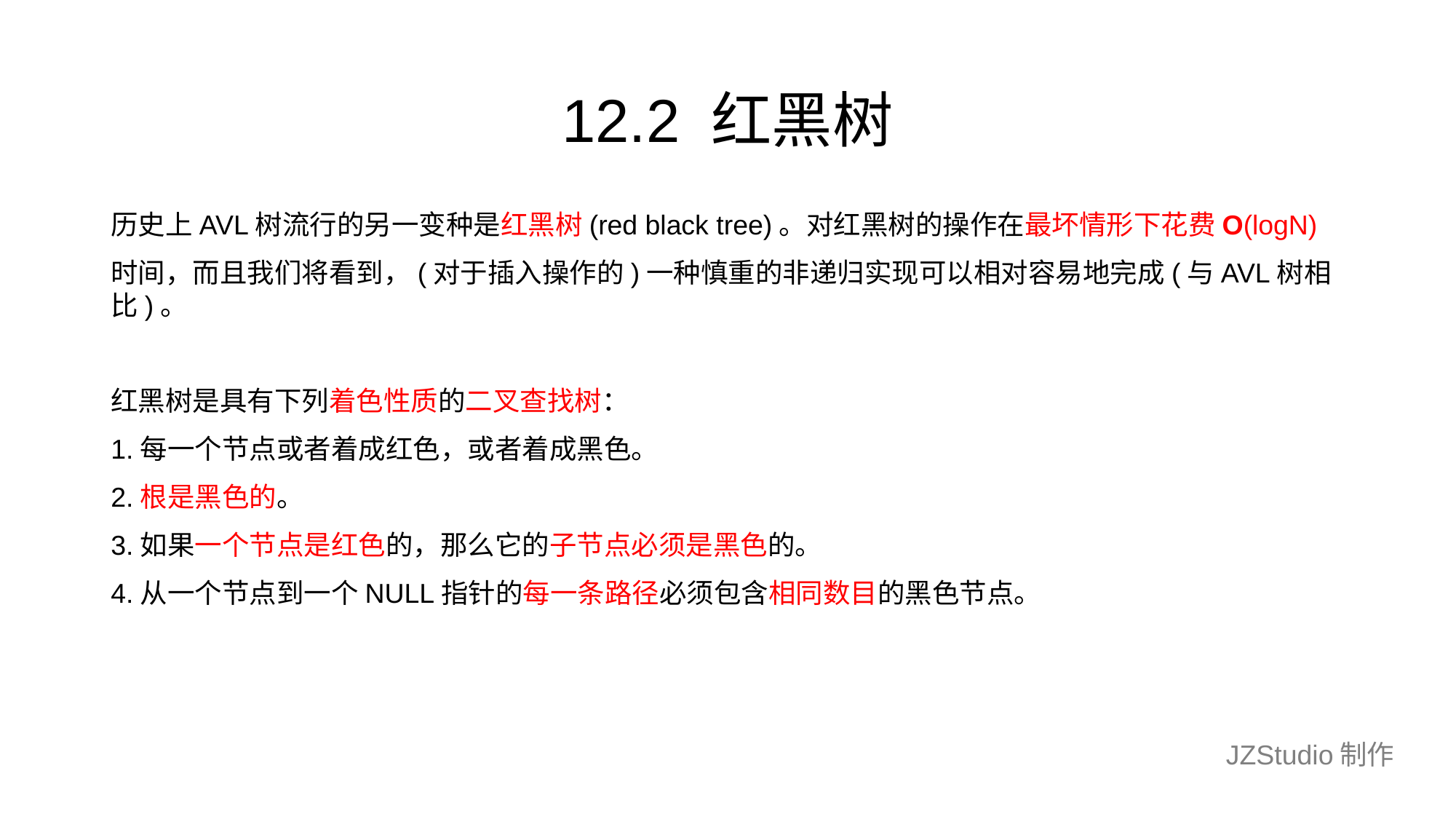

# 12.2 红黑树
历史上AVL树流行的另一变种是红黑树(red black tree)。对红黑树的操作在最坏情形下花费O(logN)
时间，而且我们将看到，(对于插入操作的)一种慎重的非递归实现可以相对容易地完成(与AVL树相比)。

红黑树是具有下列着色性质的二叉查找树：
1.每一个节点或者着成红色，或者着成黑色。
2.根是黑色的。
3.如果一个节点是红色的，那么它的子节点必须是黑色的。
4.从一个节点到一个NULL指针的每一条路径必须包含相同数目的黑色节点。